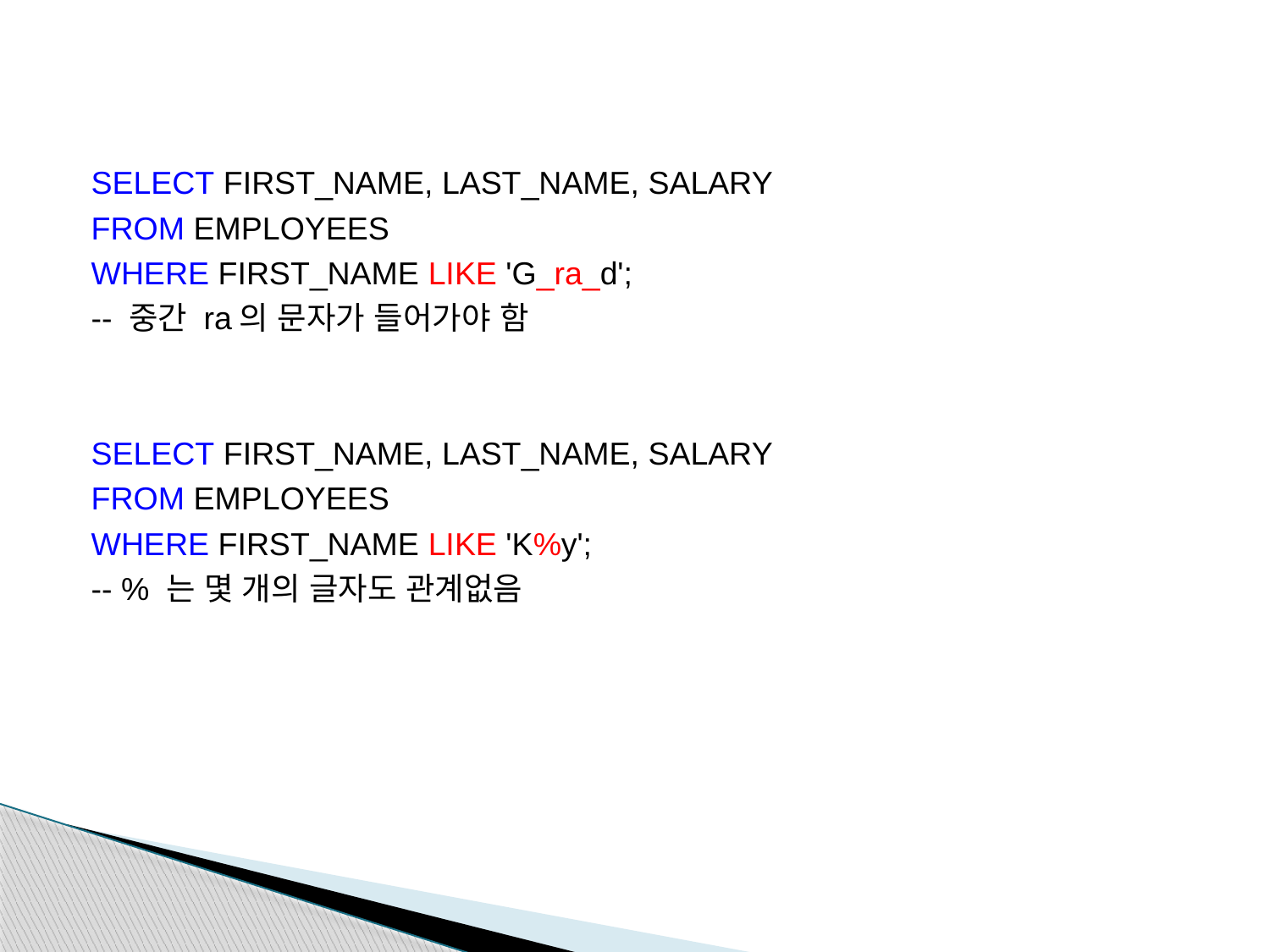

SELECT FIRST_NAME, LAST_NAME, SALARY
FROM EMPLOYEES
WHERE FIRST_NAME LIKE 'G_ra_d';
-- 중간 ra의 문자가 들어가야 함

SELECT FIRST_NAME, LAST_NAME, SALARY
FROM EMPLOYEES
WHERE FIRST_NAME LIKE 'K%y';
-- % 는 몇 개의 글자도 관계없음